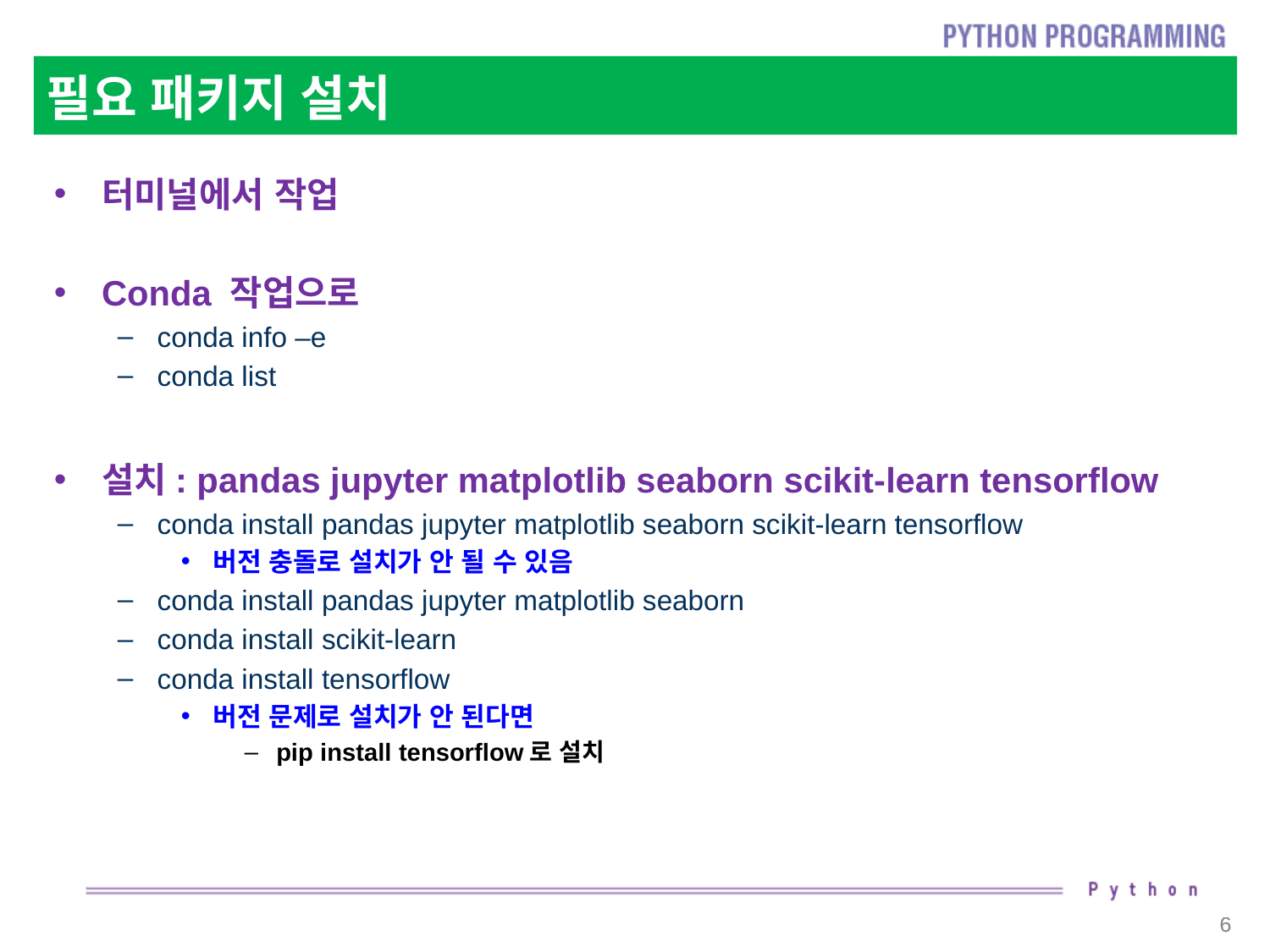

# 필요 패키지 설치
터미널에서 작업

Conda 작업으로
conda info –e
conda list

설치: pandas jupyter matplotlib seaborn scikit-learn tensorflow
conda install pandas jupyter matplotlib seaborn scikit-learn tensorflow
버전 충돌로 설치가 안 될 수 있음
conda install pandas jupyter matplotlib seaborn
conda install scikit-learn
conda install tensorflow
버전 문제로 설치가 안 된다면
pip install tensorflow로 설치
6